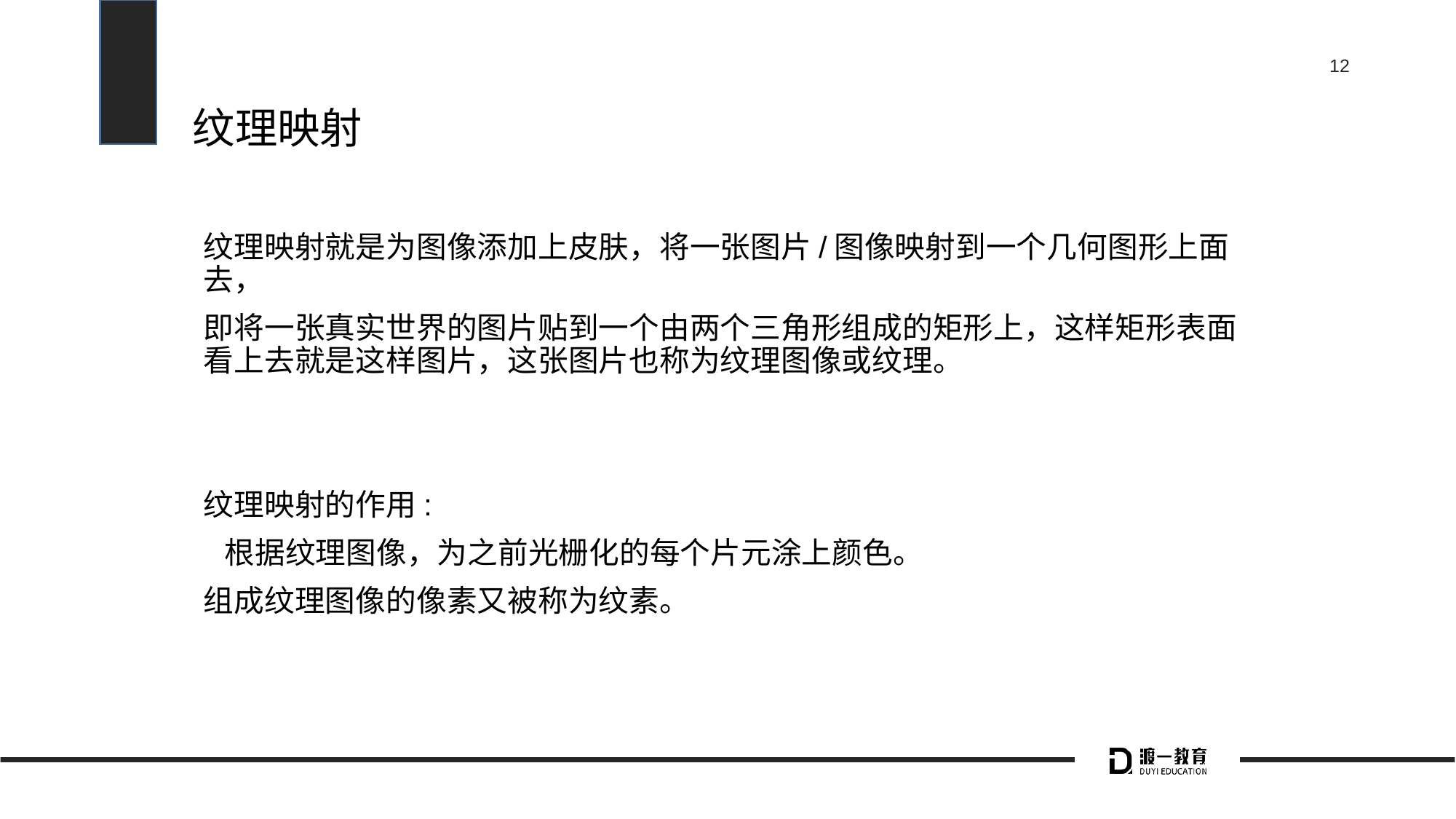

# 纹理映射
纹理映射就是为图像添加上皮肤，将一张图片/图像映射到一个几何图形上面去，
即将一张真实世界的图片贴到一个由两个三角形组成的矩形上，这样矩形表面看上去就是这样图片，这张图片也称为纹理图像或纹理。

纹理映射的作用:
  根据纹理图像，为之前光栅化的每个片元涂上颜色。
组成纹理图像的像素又被称为纹素。